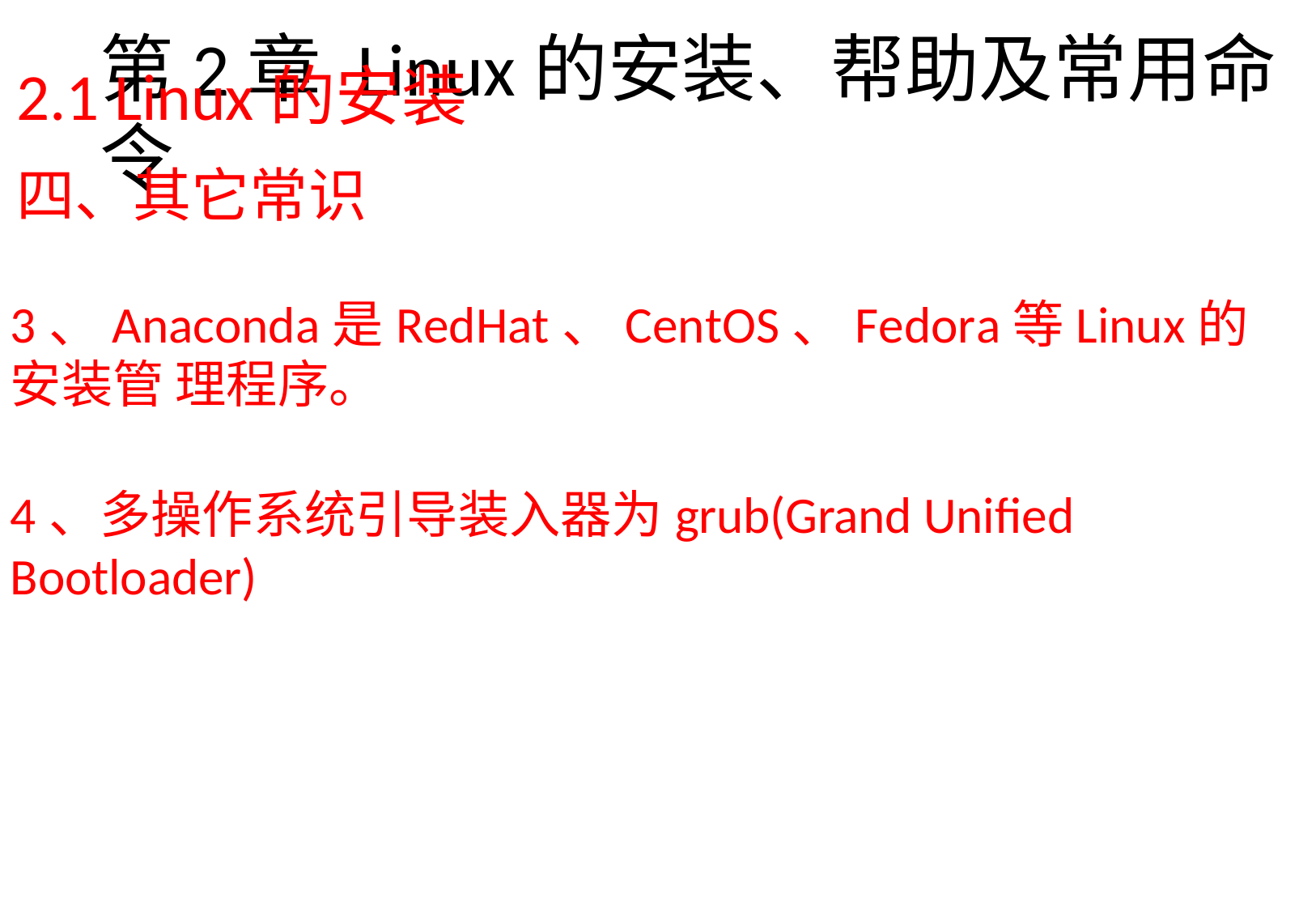

2.1 Linux的安装
四、其它常识

3、Anaconda是RedHat、CentOS、Fedora等Linux的安装管 理程序。

4、多操作系统引导装入器为grub(Grand Unified Bootloader)
# 第2章Linux的安装、帮助及常用命令